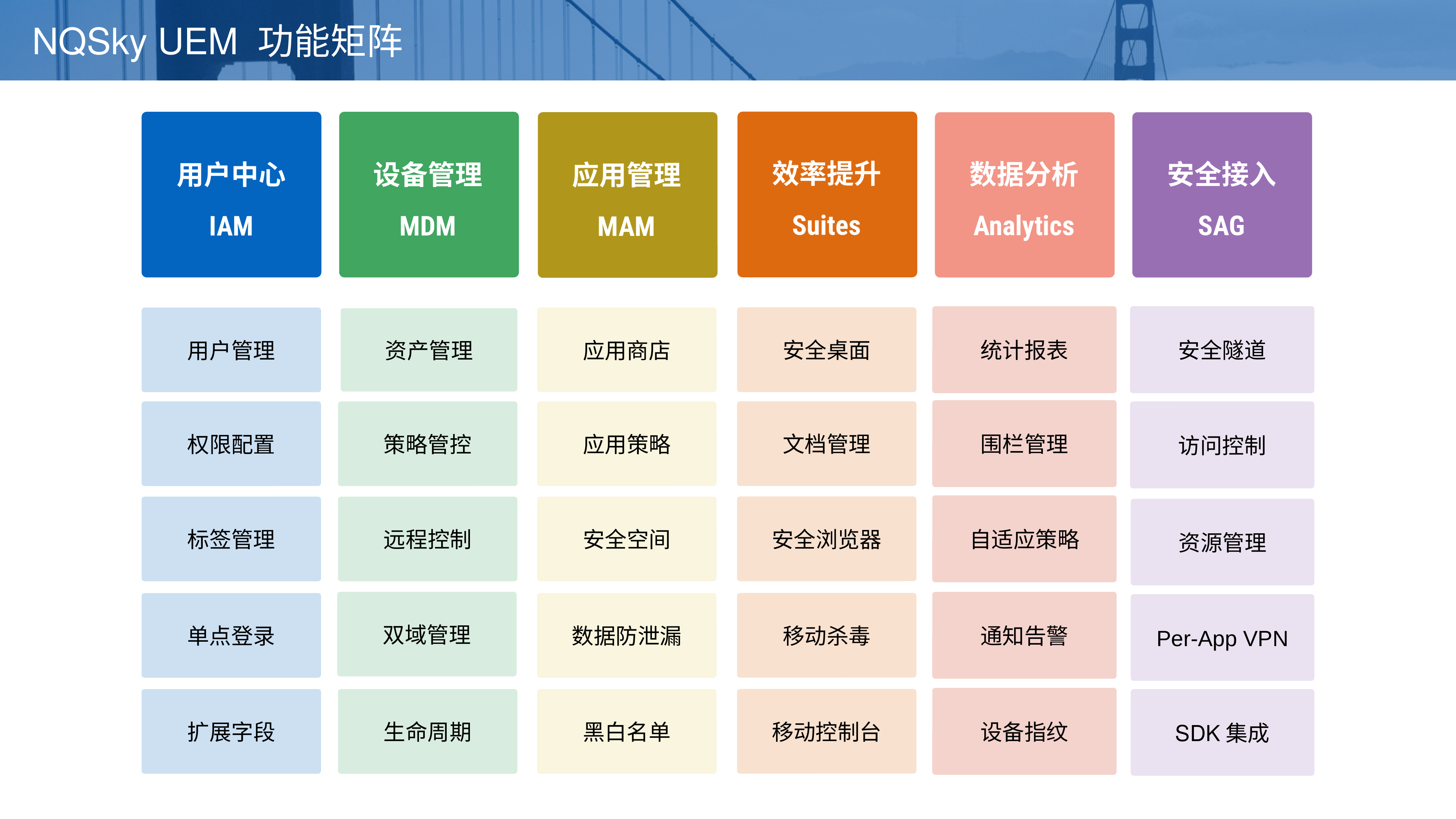

# NQSky UEM 功能矩阵
11

效率提升
Suites

用户中心
IAM

设备管理
MDM

应用管理
MAM

数据分析
Analytics

安全接入
SAG

安全隧道

统计报表

安全桌面

用户管理

应用商店

资产管理

围栏管理

文档管理

权限配置

策略管控

应用策略

访问控制

自适应策略

安全浏览器

标签管理

远程控制

安全空间

资源管理

双域管理

通知告警

移动杀毒

单点登录

数据防泄漏

Per-App VPN

设备指纹

移动控制台

扩展字段

生命周期

黑白名单

SDK集成